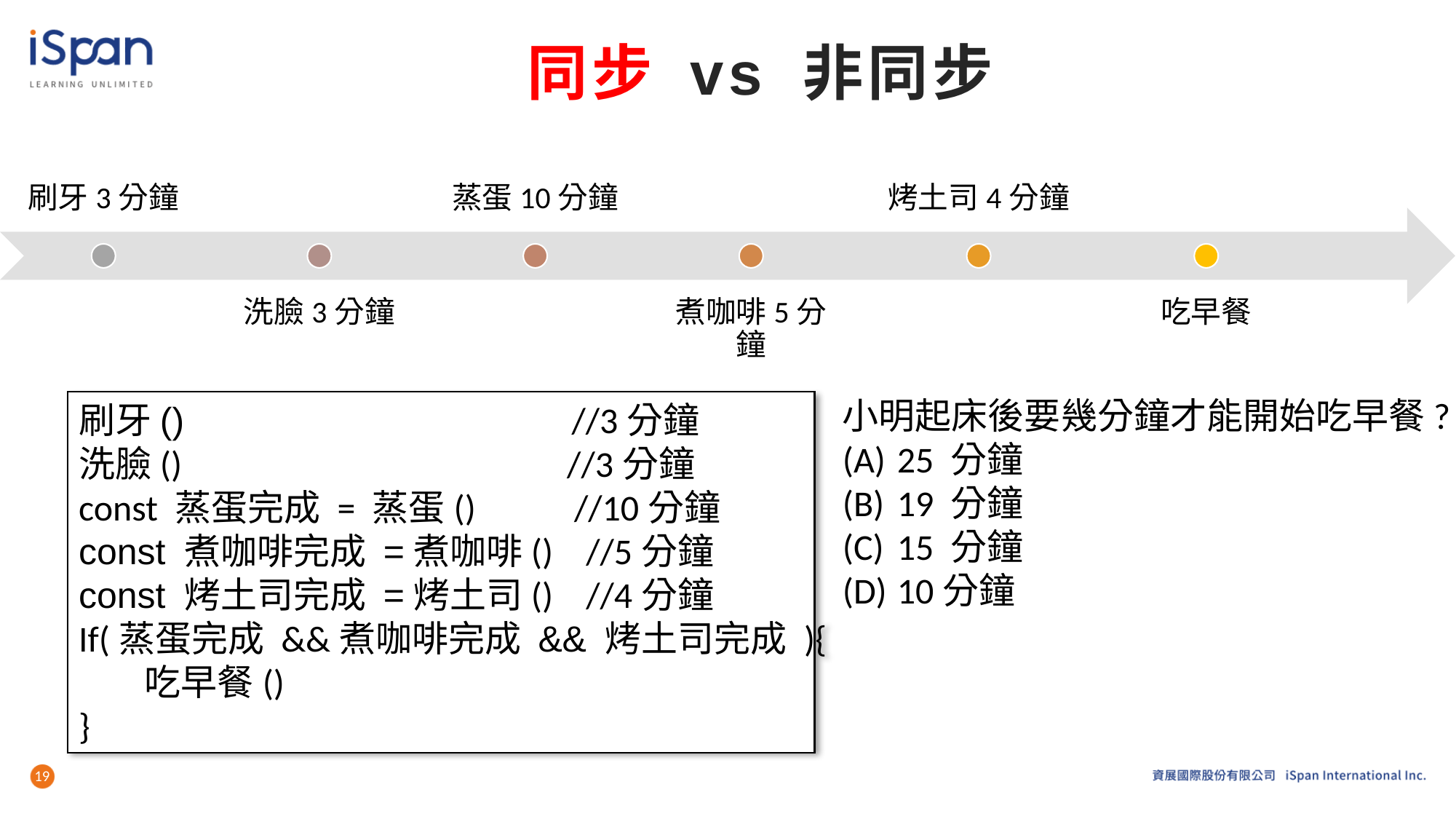

# 同步 vs 非同步
刷牙3分鐘
洗臉3分鐘
蒸蛋10分鐘
煮咖啡5分鐘
烤土司4分鐘
吃早餐
小明起床後要幾分鐘才能開始吃早餐?
25 分鐘
19 分鐘
15 分鐘
10分鐘
刷牙()                                      //3分鐘
洗臉()                                               //3分鐘
const 蒸蛋完成 = 蒸蛋()            //10分鐘
const 煮咖啡完成 =煮咖啡()    //5分鐘
const 烤土司完成 =烤土司()    //4分鐘
If(蒸蛋完成 &&煮咖啡完成 && 烤土司完成 ){
       吃早餐()
}

19